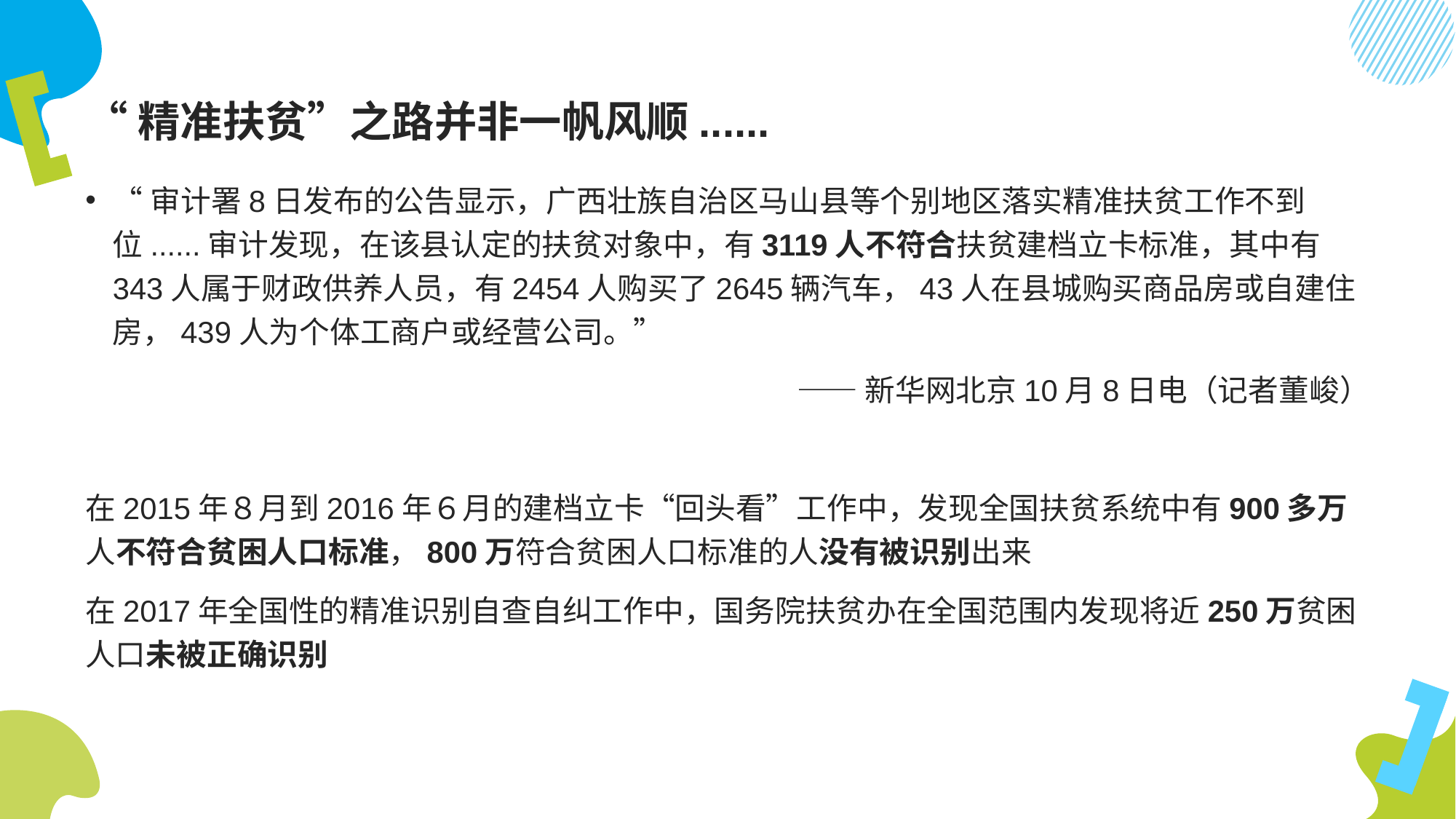

# “精准扶贫”之路并非一帆风顺......
“审计署8日发布的公告显示，广西壮族自治区马山县等个别地区落实精准扶贫工作不到位......审计发现，在该县认定的扶贫对象中，有3119人不符合扶贫建档立卡标准，其中有343人属于财政供养人员，有2454人购买了2645辆汽车，43人在县城购买商品房或自建住房，439人为个体工商户或经营公司。”
——新华网北京10月8日电（记者董峻）

在2015年８月到2016年６月的建档立卡“回头看”工作中，发现全国扶贫系统中有900多万人不符合贫困人口标准，800万符合贫困人口标准的人没有被识别出来
在2017年全国性的精准识别自查自纠工作中，国务院扶贫办在全国范围内发现将近250万贫困人口未被正确识别